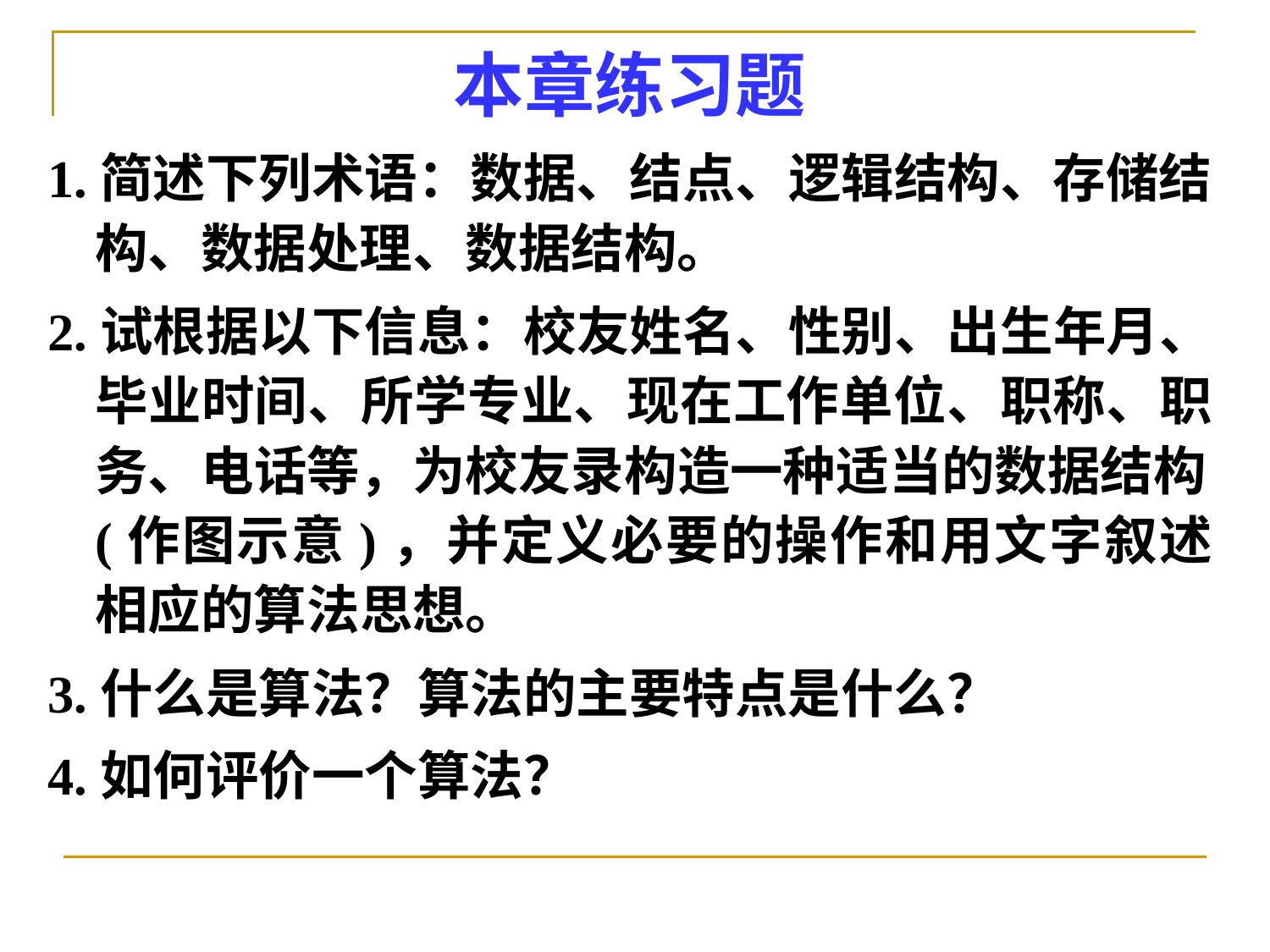

本章练习题
1.简述下列术语：数据、结点、逻辑结构、存储结构、数据处理、数据结构。
2.试根据以下信息：校友姓名、性别、出生年月、毕业时间、所学专业、现在工作单位、职称、职务、电话等，为校友录构造一种适当的数据结构(作图示意)，并定义必要的操作和用文字叙述相应的算法思想。
3.什么是算法？算法的主要特点是什么？
4.如何评价一个算法？